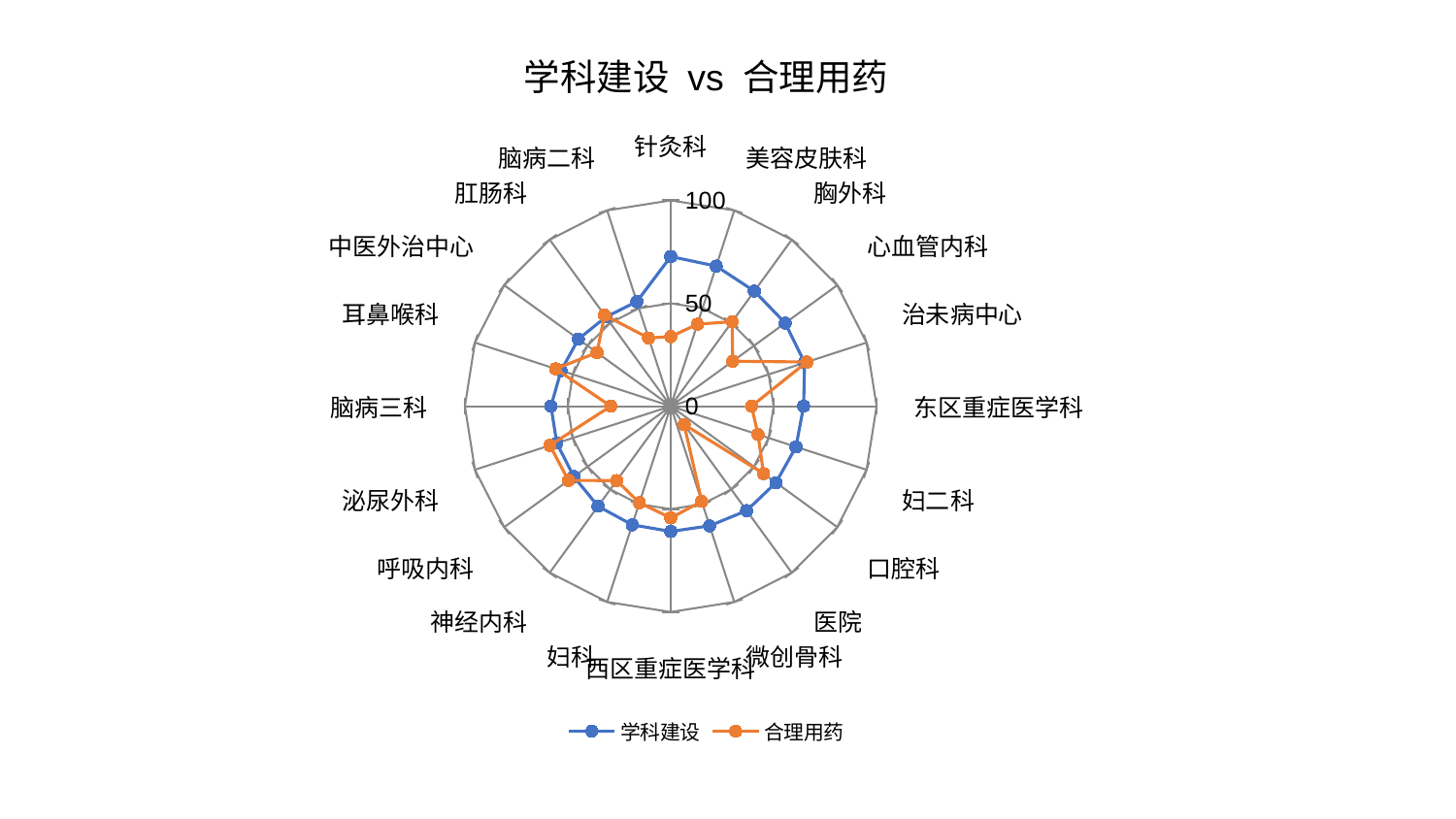

### Chart: 学科建设 vs 合理用药

| Category | 学科建设 | 合理用药 |
|---|---|---|
| 针灸科 | 72.71394706399975 | 33.81170232672652 |
| 美容皮肤科 | 71.56933408587862 | 41.90292481113024 |
| 胸外科 | 69.11666576775397 | 50.76250412524564 |
| 心血管内科 | 68.72284570403382 | 37.20276205136432 |
| 治未病中心 | 68.39875391013786 | 69.50929557389925 |
| 东区重症医学科 | 64.54049732158323 | 39.24913383812386 |
| 妇二科 | 63.98075927921778 | 44.60682743075887 |
| 口腔科 | 63.19593939787148 | 55.73648617177212 |
| 医院 | 62.73910434587565 | 11.027938135325961 |
| 微创骨科 | 61.14762395722594 | 48.6658954540803 |
| 西区重症医学科 | 60.86203687827131 | 54.270716067520304 |
| 妇科 | 60.6177718293278 | 49.341166689828285 |
| 神经内科 | 60.10065540128972 | 44.70028101227037 |
| 呼吸内科 | 58.20416972194143 | 61.39970882858723 |
| 泌尿外科 | 58.19733962770981 | 61.71528149438109 |
| 脑病三科 | 58.18333491860853 | 29.14355615998769 |
| 耳鼻喉科 | 56.00884003803281 | 58.75795048647131 |
| 中医外治中心 | 55.47004550007859 | 44.313178137294955 |
| 肛肠科 | 53.576516814275095 | 54.68843227880459 |
| 脑病二科 | 53.40471664183753 | 34.8550982170254 |
17